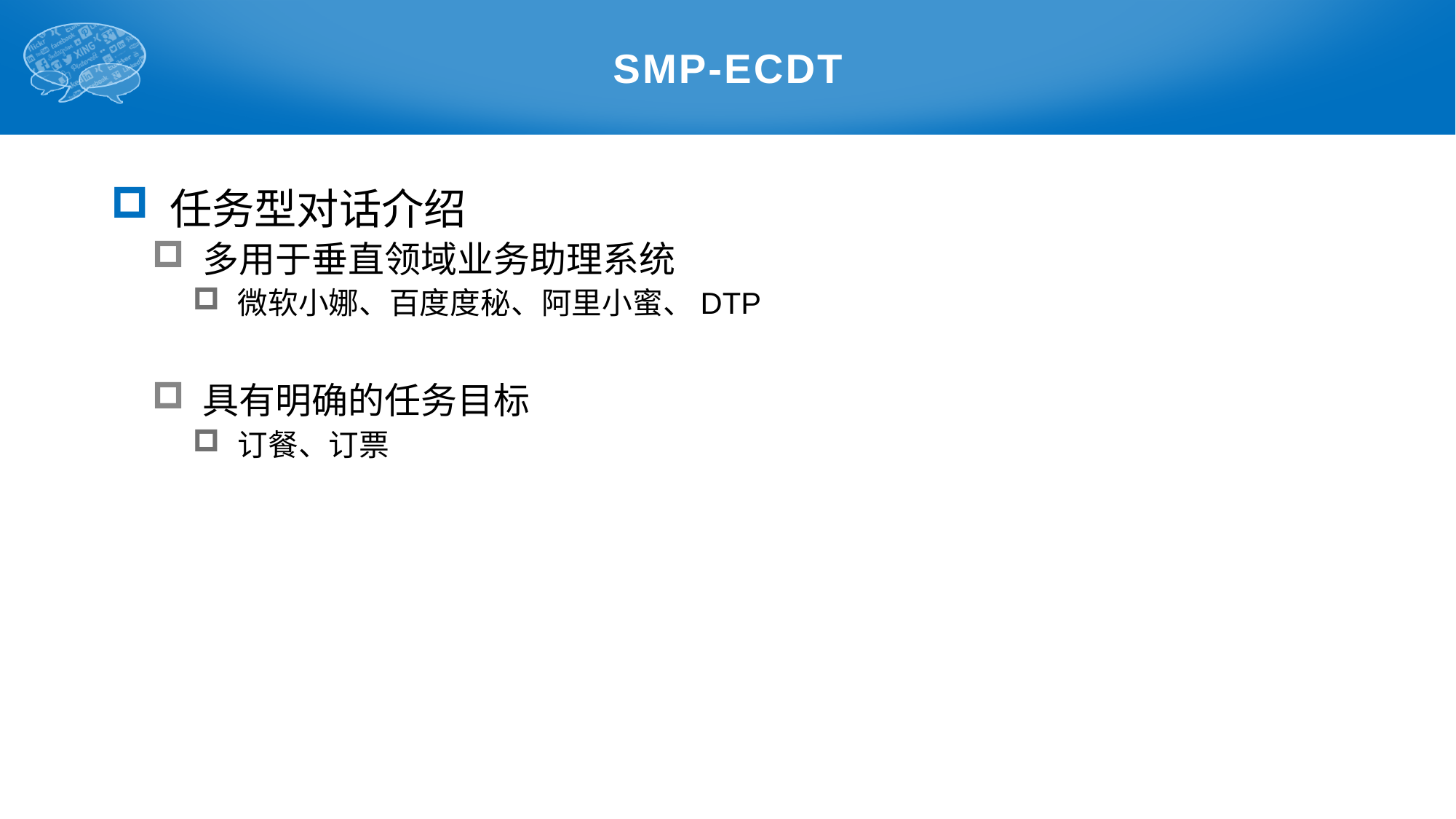

# SMP-ECDT
 任务型对话介绍
 多用于垂直领域业务助理系统
 微软小娜、百度度秘、阿里小蜜、DTP

 具有明确的任务目标
 订餐、订票